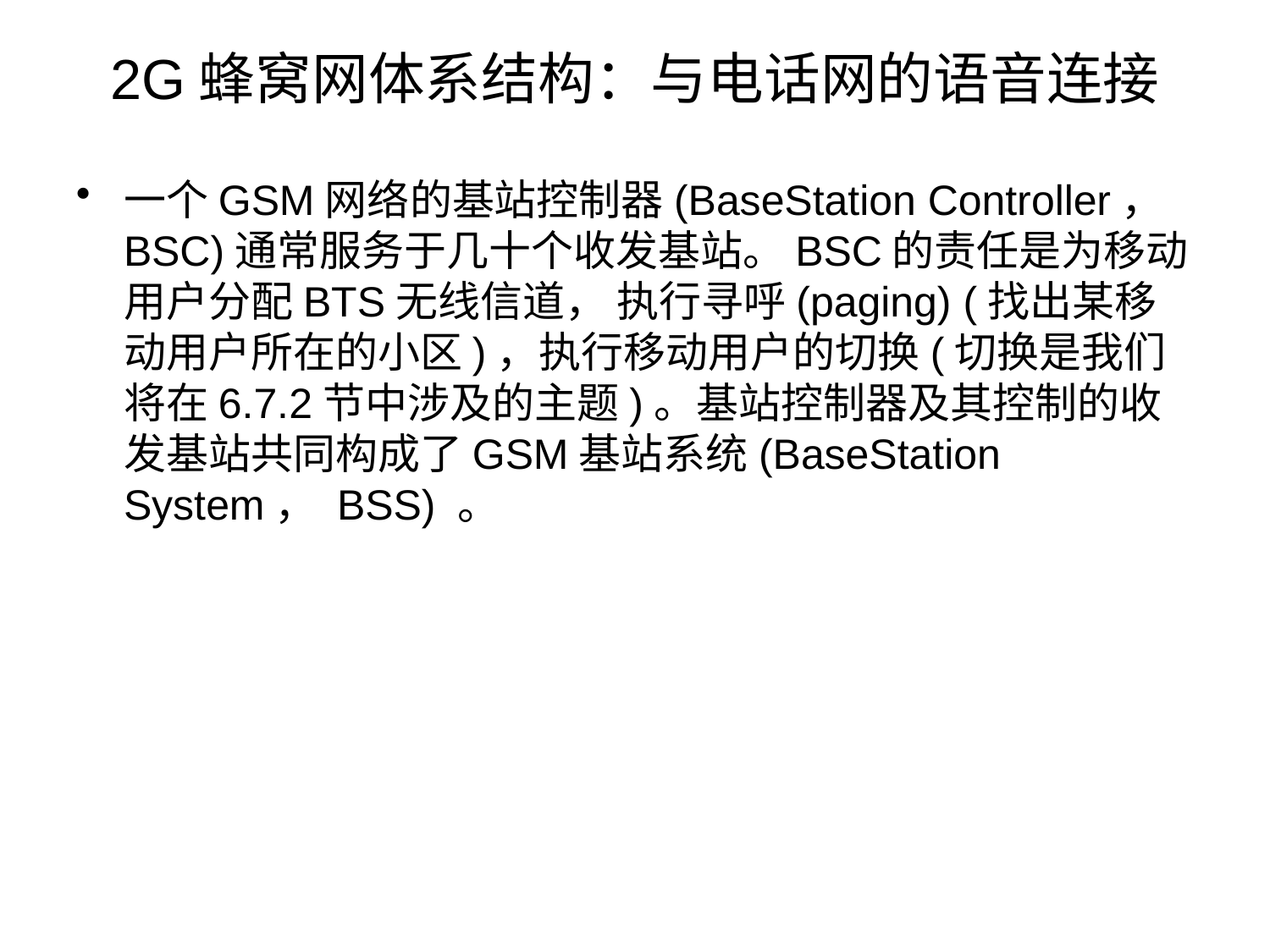

# 2G蜂窝网体系结构：与电话网的语音连接
一个GSM网络的基站控制器(BaseStation Controller， BSC)通常服务于几十个收发基站。BSC的责任是为移动用户分配BTS无线信道， 执行寻呼(paging) (找出某移动用户所在的小区)，执行移动用户的切换(切换是我们将在6.7.2节中涉及的主题)。基站控制器及其控制的收发基站共同构成了GSM基站系统(BaseStation System， BSS) 。